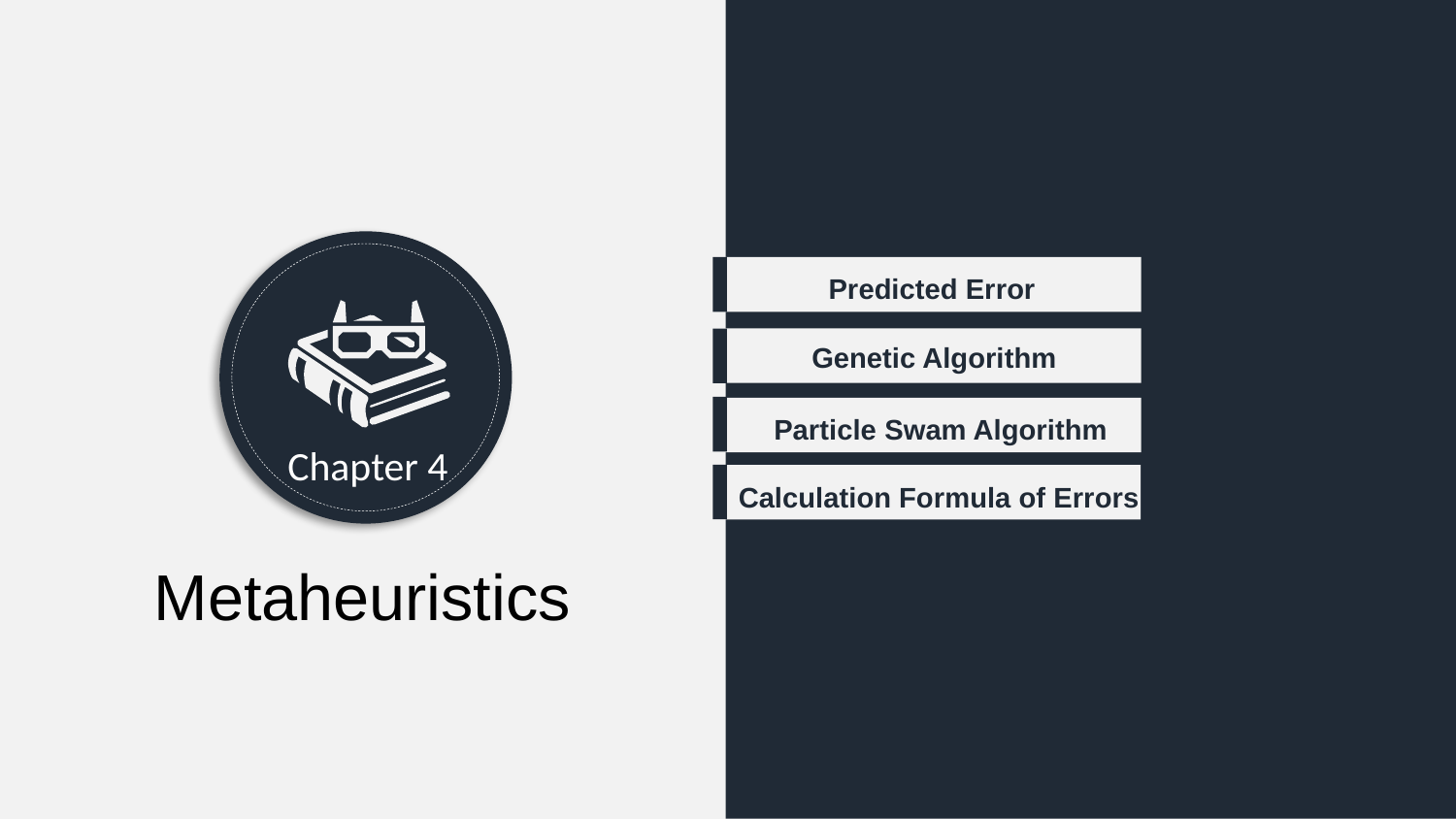

Predicted Error
Genetic Algorithm
Particle Swam Algorithm
Calculation Formula of Errors
主要创新

Chapter 4

Metaheuristics